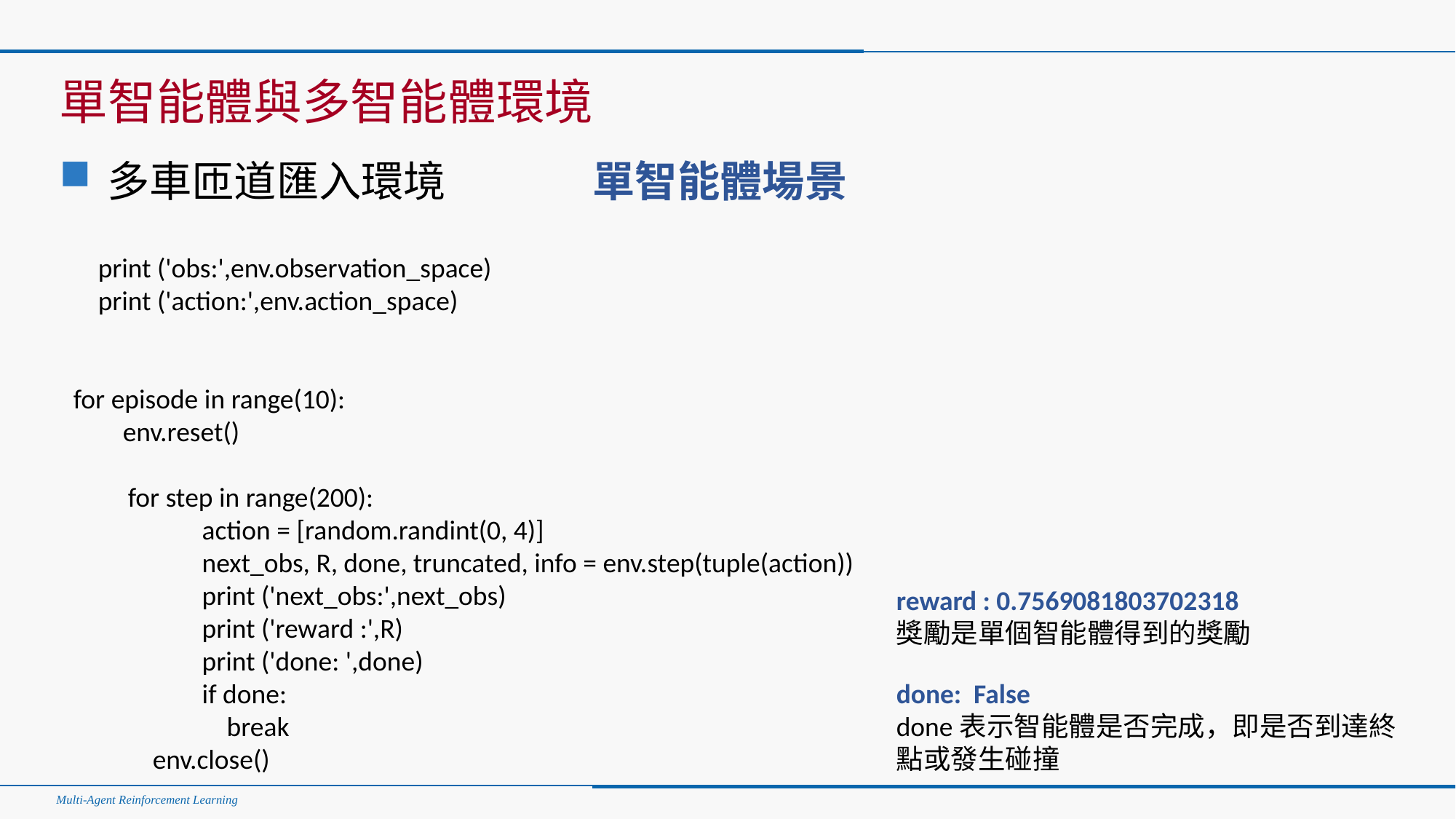

#
單智能體與多智能體環境
多車匝道匯入環境

單智能體場景
    print ('obs:',env.observation_space)
    print ('action:',env.action_space)

for episode in range(10):
        env.reset()

for step in range(200):
            action = [random.randint(0, 4)]
            next_obs, R, done, truncated, info = env.step(tuple(action))
            print ('next_obs:',next_obs)
            print ('reward :',R)
            print ('done: ',done)
            if done:
                break
    env.close()

reward : 0.7569081803702318
獎勵是單個智能體得到的獎勵
done:  False
done表示智能體是否完成，即是否到達終點或發生碰撞
23